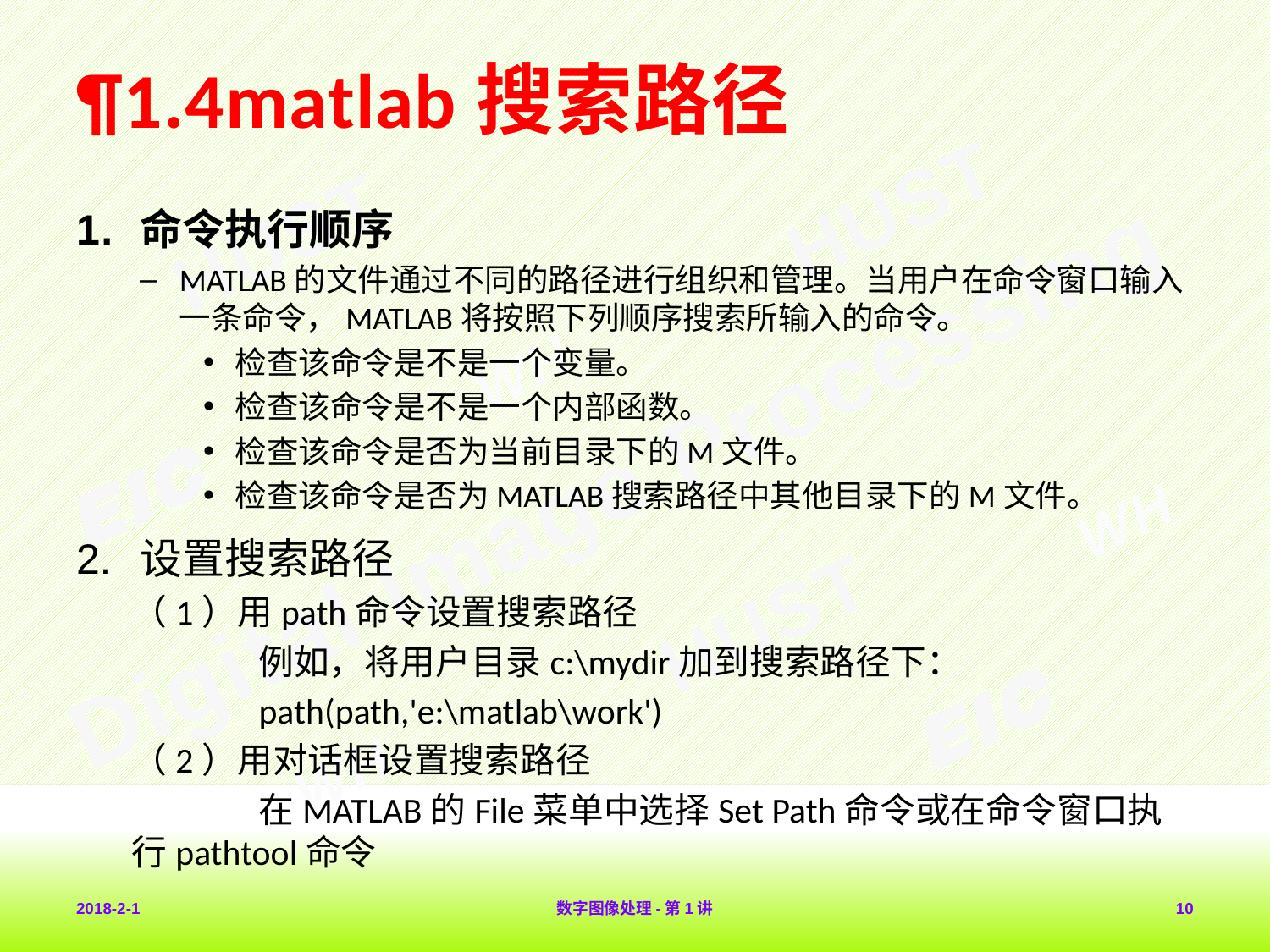

# ¶1.4matlab搜索路径
命令执行顺序
MATLAB的文件通过不同的路径进行组织和管理。当用户在命令窗口输入一条命令，MATLAB将按照下列顺序搜索所输入的命令。
检查该命令是不是一个变量。
检查该命令是不是一个内部函数。
检查该命令是否为当前目录下的M文件。
检查该命令是否为MATLAB搜索路径中其他目录下的M文件。
设置搜索路径
（1）用path命令设置搜索路径
	例如，将用户目录c:\mydir加到搜索路径下：
	path(path,'e:\matlab\work')
（2）用对话框设置搜索路径
	在MATLAB的File菜单中选择Set Path命令或在命令窗口执行pathtool命令

2018-2-1
数字图像处理-第1讲
10